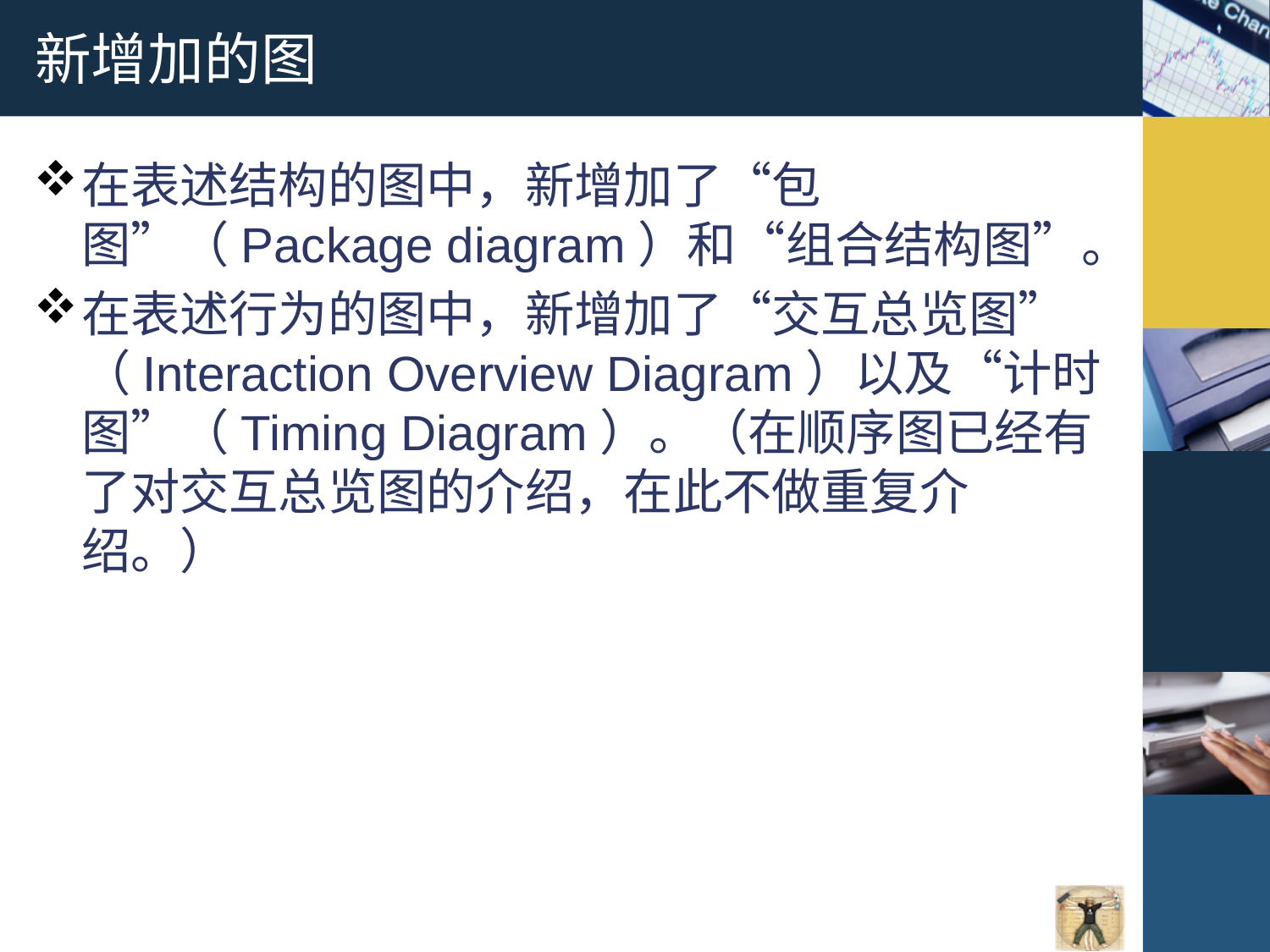

# 新增加的图
在表述结构的图中，新增加了“包图”（Package diagram）和“组合结构图”。
在表述行为的图中，新增加了“交互总览图”（Interaction Overview Diagram）以及“计时图”（Timing Diagram）。（在顺序图已经有了对交互总览图的介绍，在此不做重复介绍。）